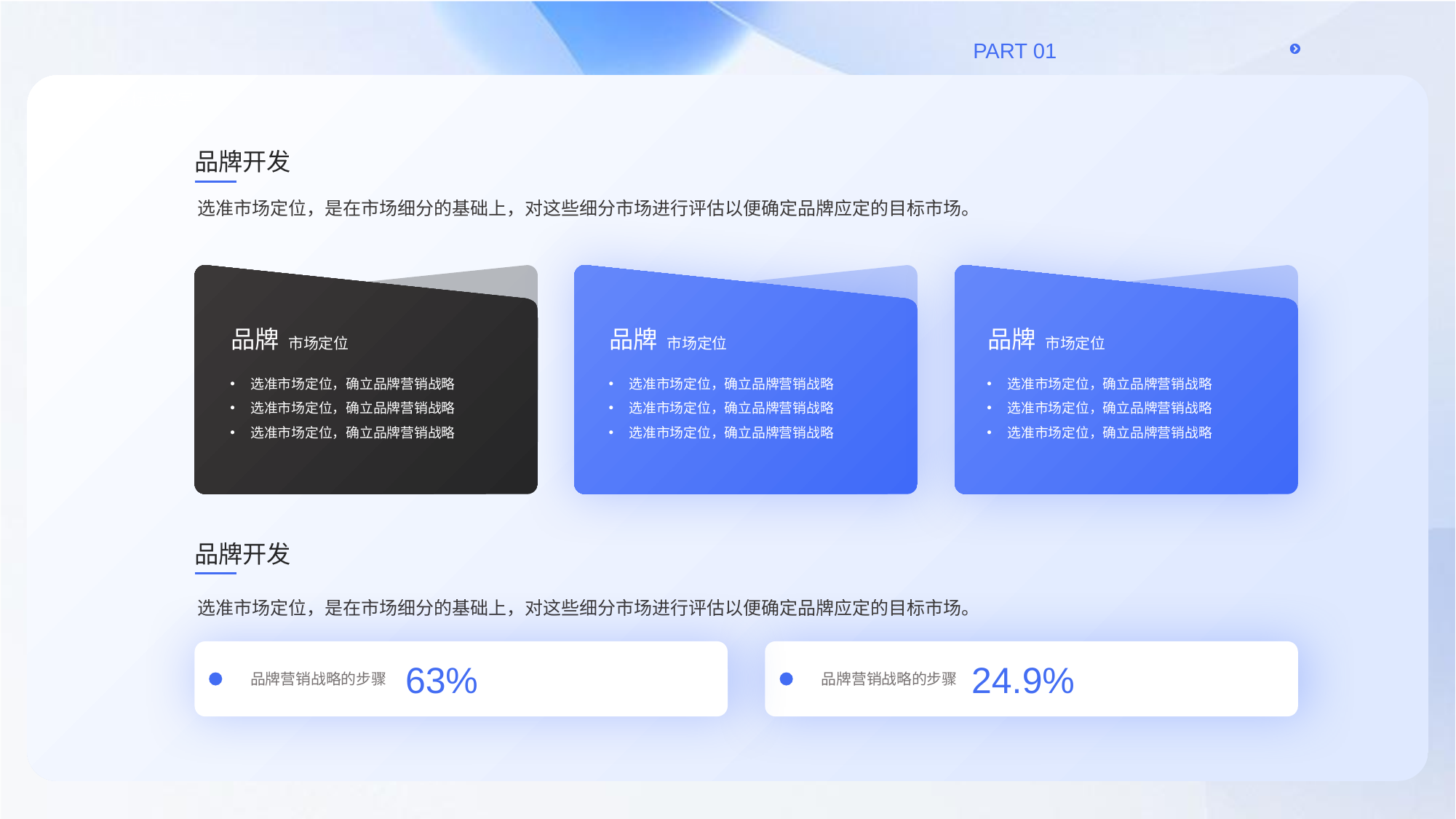

品牌开发
选准市场定位，是在市场细分的基础上，对这些细分市场进行评估以便确定品牌应定的目标市场。

品牌
品牌
品牌
市场定位
市场定位
市场定位
选准市场定位，确立品牌营销战略
选准市场定位，确立品牌营销战略
选准市场定位，确立品牌营销战略
选准市场定位，确立品牌营销战略
选准市场定位，确立品牌营销战略
选准市场定位，确立品牌营销战略
选准市场定位，确立品牌营销战略
选准市场定位，确立品牌营销战略
选准市场定位，确立品牌营销战略
品牌开发
选准市场定位，是在市场细分的基础上，对这些细分市场进行评估以便确定品牌应定的目标市场。

63%
24.9%
品牌营销战略的步骤
品牌营销战略的步骤